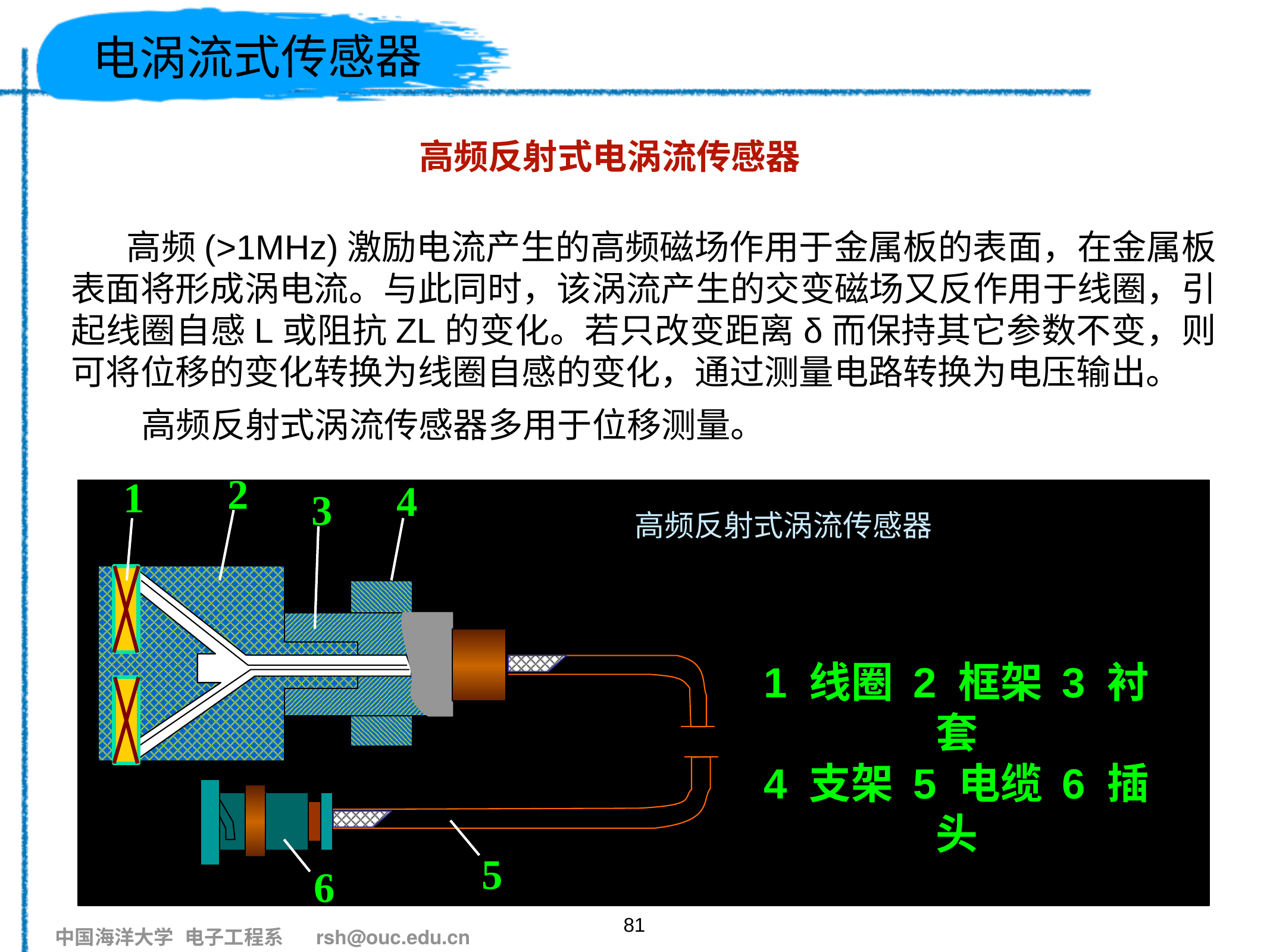

# 电涡流式传感器
高频反射式电涡流传感器
      高频(>1MHz)激励电流产生的高频磁场作用于金属板的表面，在金属板表面将形成涡电流。与此同时，该涡流产生的交变磁场又反作用于线圈，引起线圈自感L或阻抗ZL的变化。若只改变距离δ而保持其它参数不变，则可将位移的变化转换为线圈自感的变化，通过测量电路转换为电压输出。
        高频反射式涡流传感器多用于位移测量。
2
1
4
3

5
6
1 线圈 2 框架 3 衬套
4 支架 5 电缆 6 插头

高频反射式涡流传感器
81